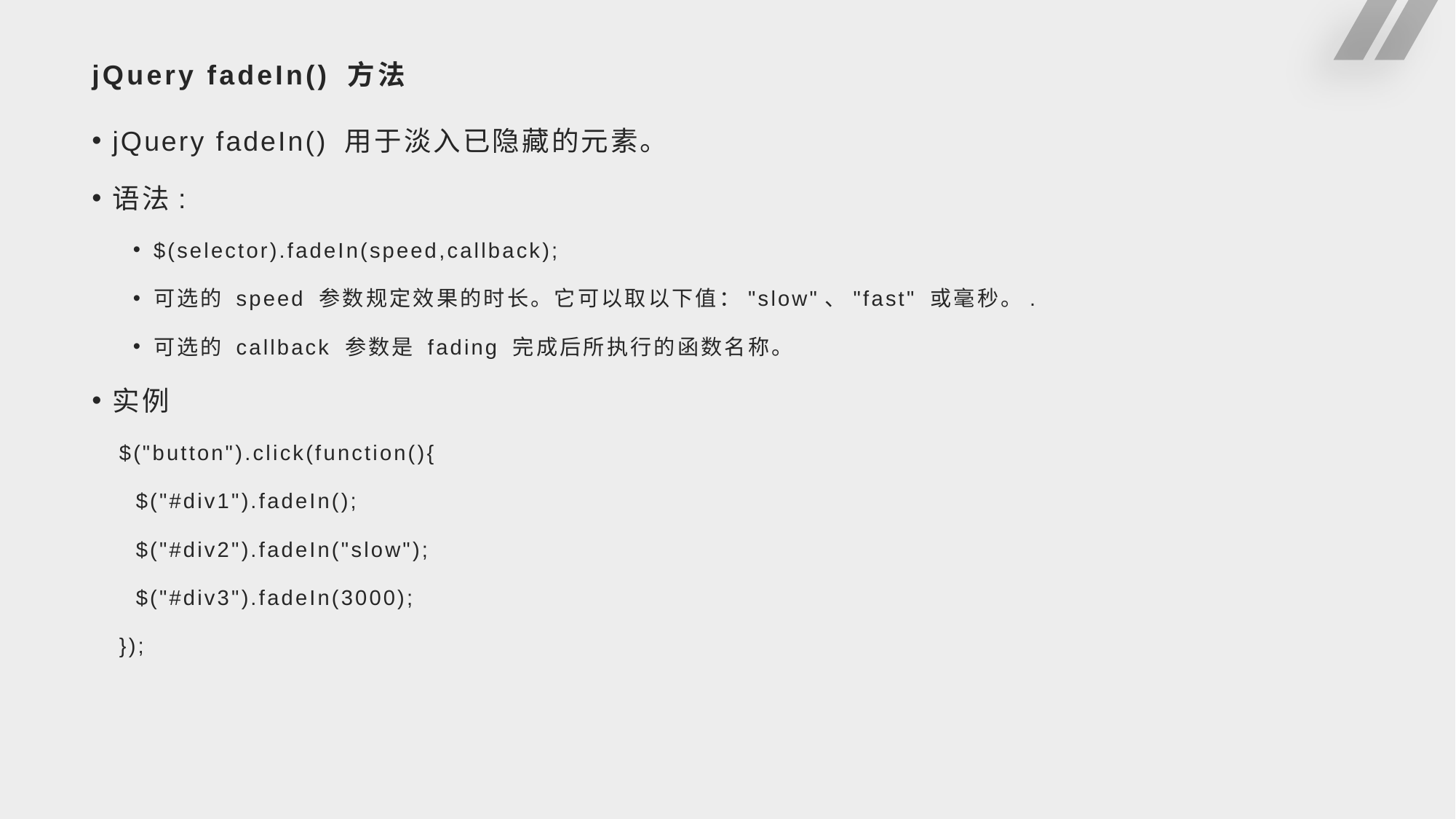

# jQuery fadeIn() 方法
jQuery fadeIn() 用于淡入已隐藏的元素。
语法:
$(selector).fadeIn(speed,callback);
可选的 speed 参数规定效果的时长。它可以取以下值："slow"、"fast" 或毫秒。.
可选的 callback 参数是 fading 完成后所执行的函数名称。
实例
$("button").click(function(){
  $("#div1").fadeIn();
  $("#div2").fadeIn("slow");
  $("#div3").fadeIn(3000);
});